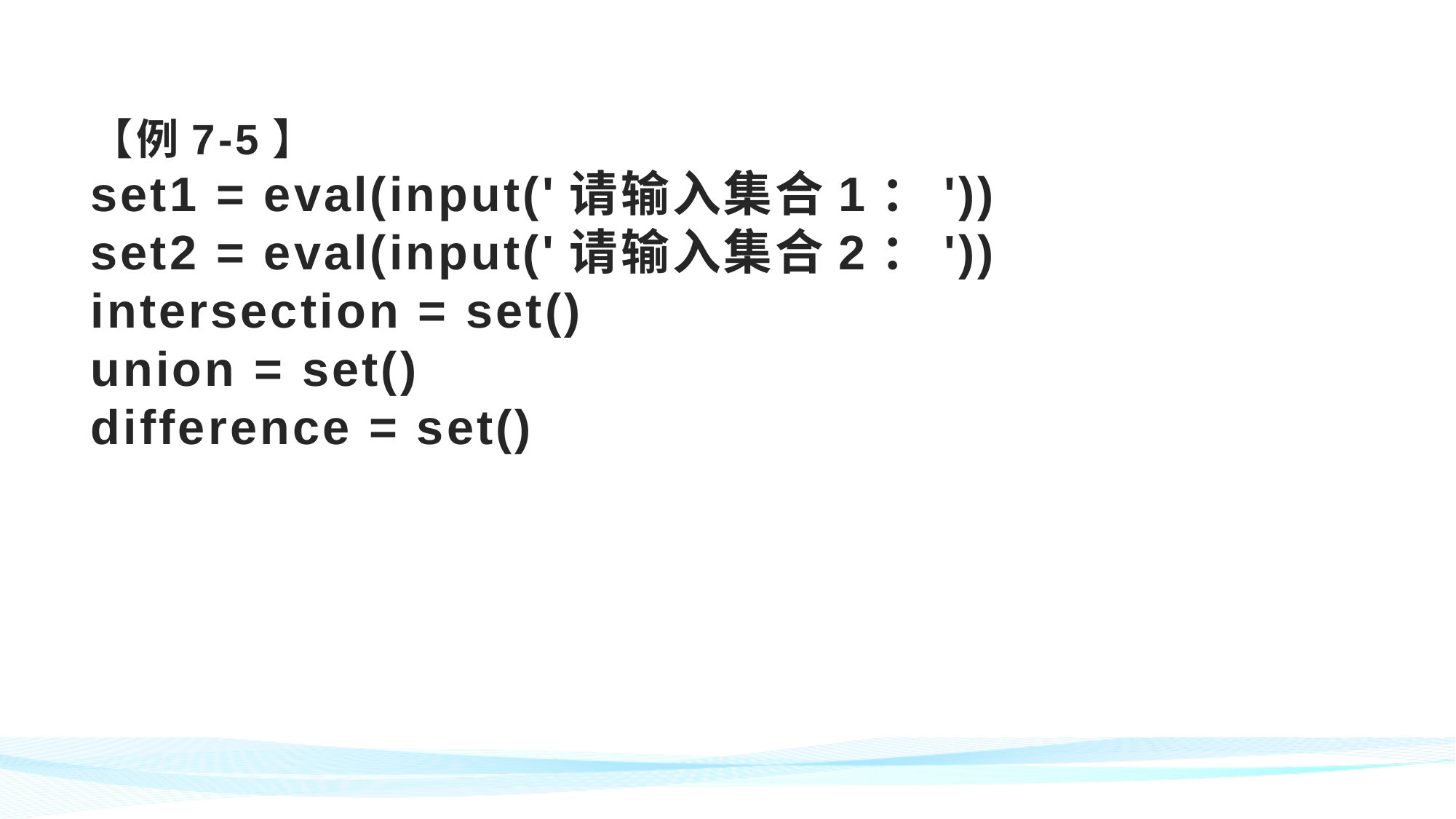

# 【例7-5】 set1 = eval(input('请输入集合1：')) set2 = eval(input('请输入集合2：')) intersection = set() union = set() difference = set()
120